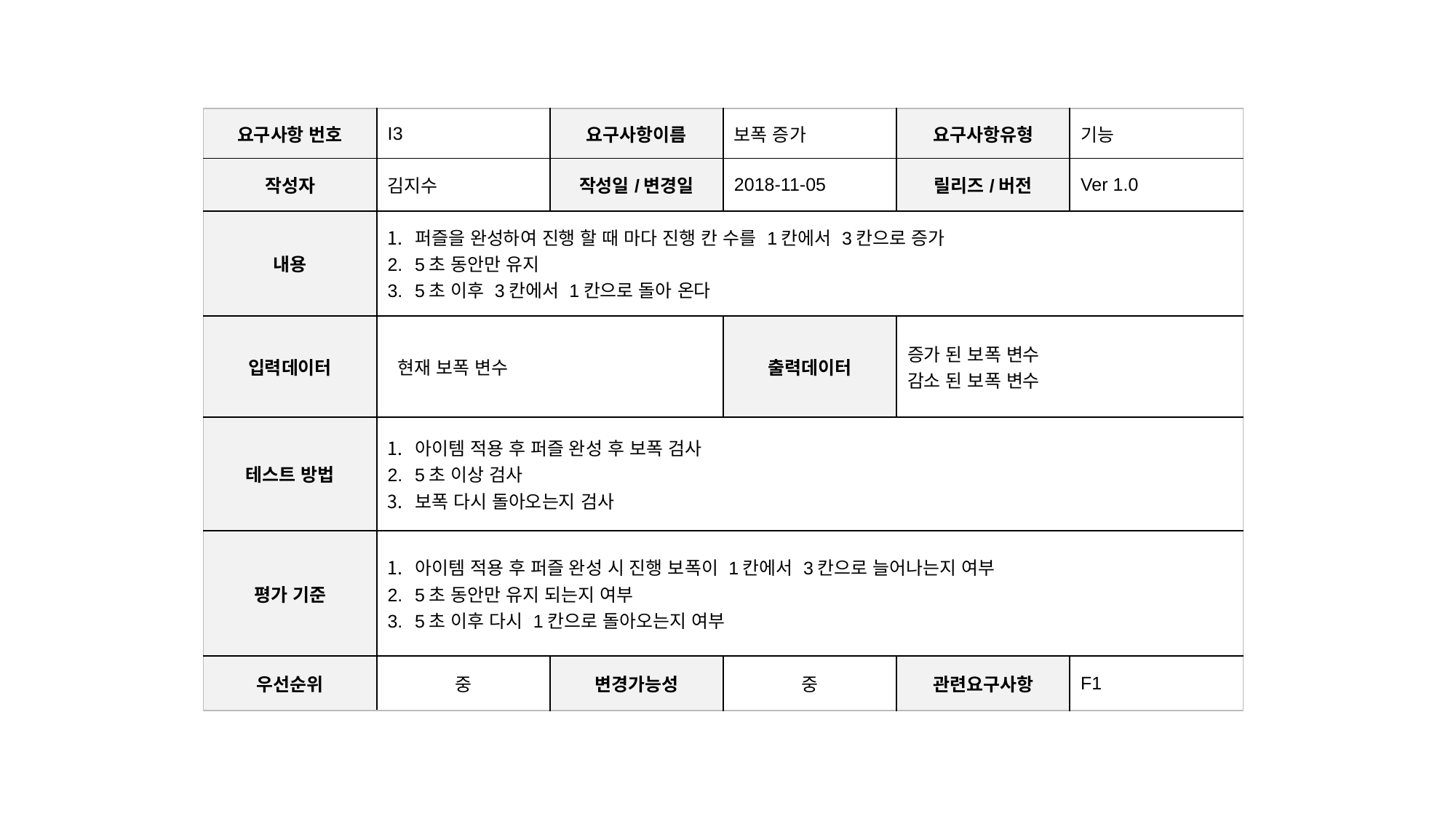

| 요구사항 번호 | I3 | 요구사항이름 | 보폭 증가 | 요구사항유형 | 기능 |
| --- | --- | --- | --- | --- | --- |
| 작성자 | 김지수 | 작성일/변경일 | 2018-11-05 | 릴리즈/버전 | Ver 1.0 |
| 내용 | 퍼즐을 완성하여 진행 할 때 마다 진행 칸 수를 1칸에서 3칸으로 증가 5초 동안만 유지 5초 이후 3칸에서 1칸으로 돌아 온다 |  |  |  |  |
| 입력데이터 | 현재 보폭 변수 |  | 출력데이터 | 증가 된 보폭 변수 감소 된 보폭 변수 |  |
| 테스트 방법 | 아이템 적용 후 퍼즐 완성 후 보폭 검사 5초 이상 검사 보폭 다시 돌아오는지 검사 |  |  |  |  |
| 평가 기준 | 아이템 적용 후 퍼즐 완성 시 진행 보폭이 1칸에서 3칸으로 늘어나는지 여부 5초 동안만 유지 되는지 여부 5초 이후 다시 1칸으로 돌아오는지 여부 |  |  |  |  |
| 우선순위 | 중 | 변경가능성 | 중 | 관련요구사항 | F1 |